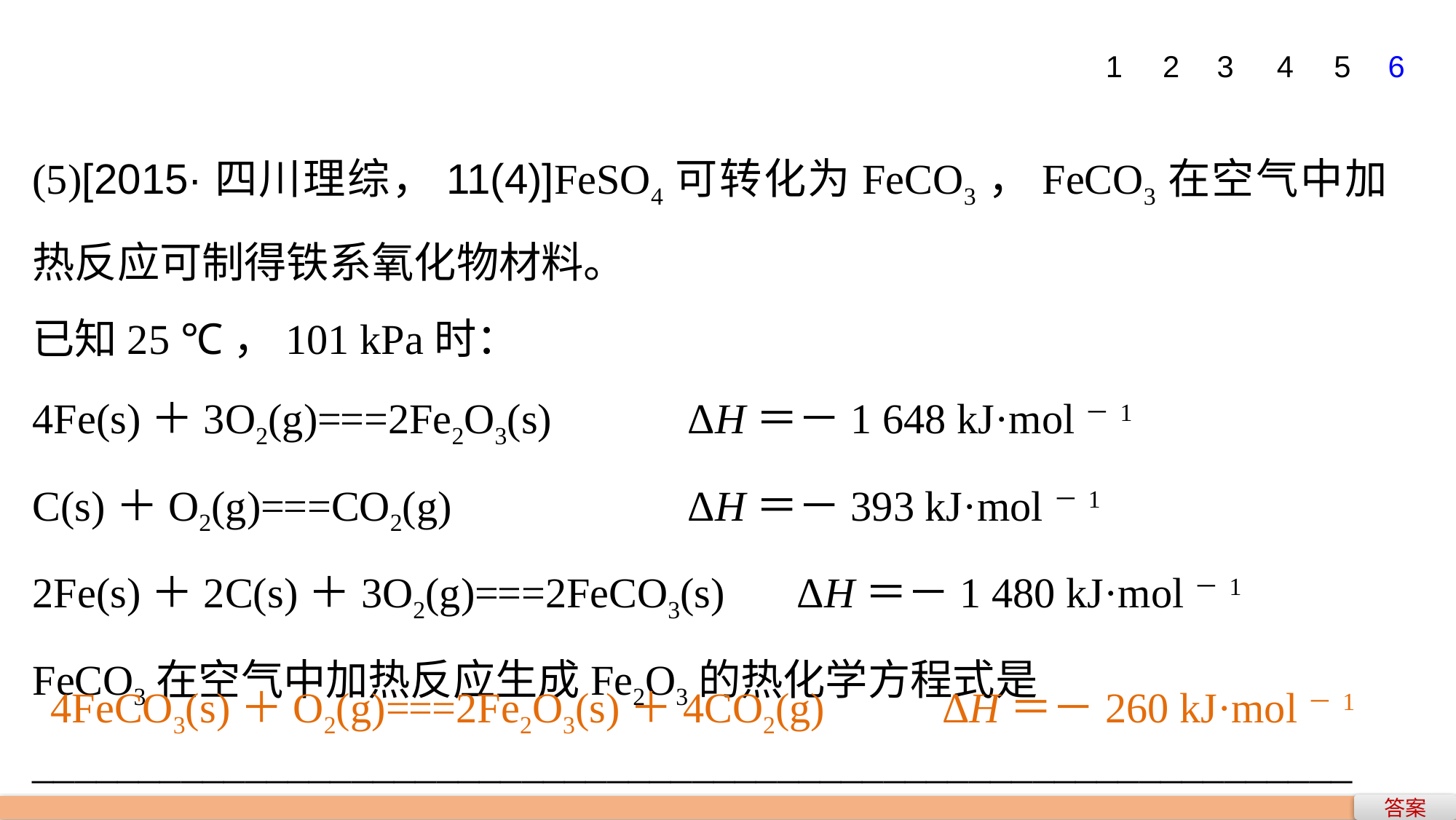

1
2
3
4
5
6
(5)[2015·四川理综，11(4)]FeSO4可转化为FeCO3，FeCO3在空气中加热反应可制得铁系氧化物材料。
已知25 ℃，101 kPa时：
4Fe(s)＋3O2(g)===2Fe2O3(s)		ΔH＝－1 648 kJ·mol－1
C(s)＋O2(g)===CO2(g)　		ΔH＝－393 kJ·mol－1
2Fe(s)＋2C(s)＋3O2(g)===2FeCO3(s)	ΔH＝－1 480 kJ·mol－1
FeCO3在空气中加热反应生成Fe2O3的热化学方程式是
______________________________________________________________。

4FeCO3(s)＋O2(g)===2Fe2O3(s)＋4CO2(g) 　　ΔH＝－260 kJ·mol－1
答案